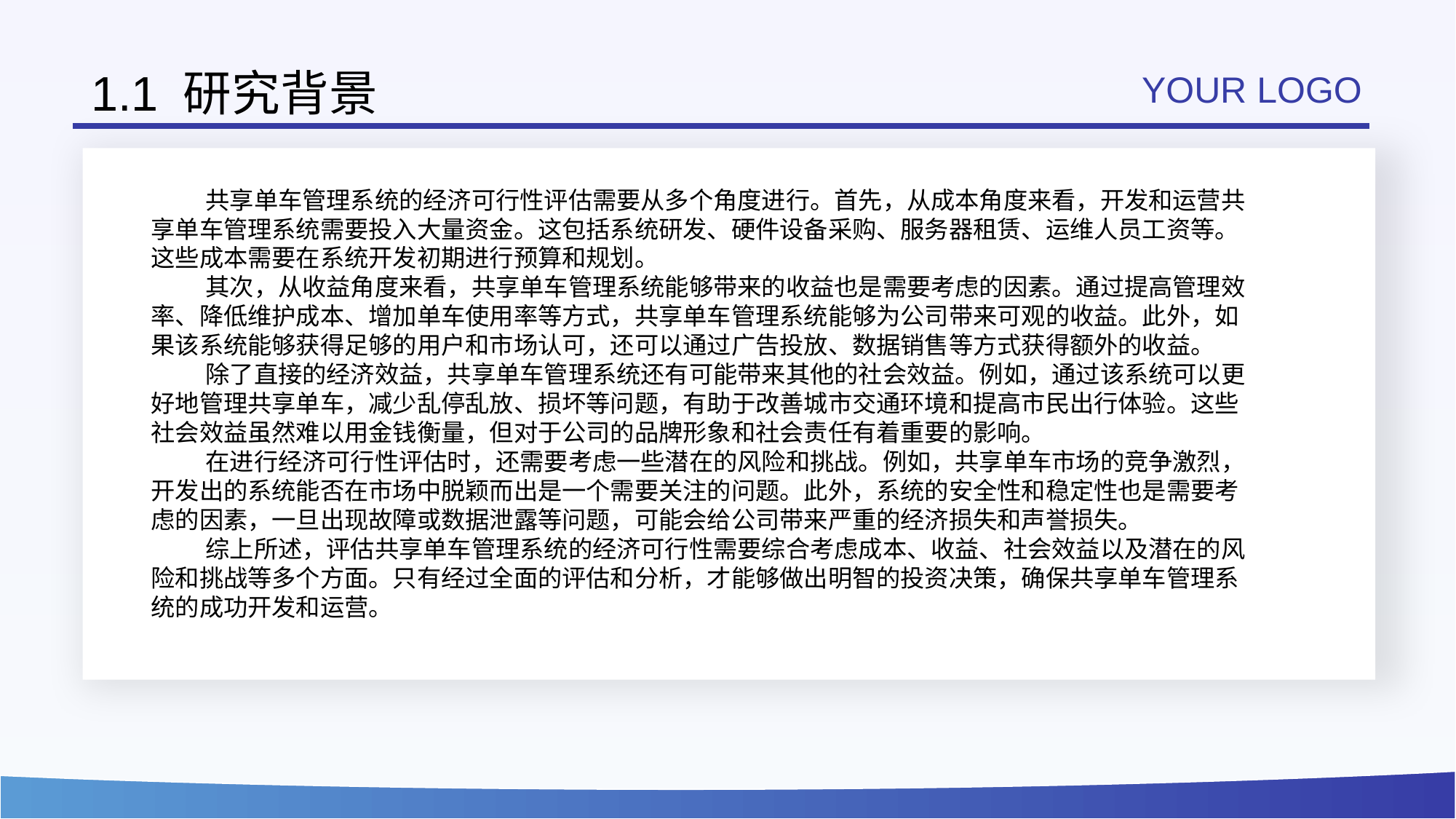

# 1.1 研究背景
YOUR LOGO
0
共享单车管理系统的经济可行性评估需要从多个角度进行。首先，从成本角度来看，开发和运营共享单车管理系统需要投入大量资金。这包括系统研发、硬件设备采购、服务器租赁、运维人员工资等。这些成本需要在系统开发初期进行预算和规划。
其次，从收益角度来看，共享单车管理系统能够带来的收益也是需要考虑的因素。通过提高管理效率、降低维护成本、增加单车使用率等方式，共享单车管理系统能够为公司带来可观的收益。此外，如果该系统能够获得足够的用户和市场认可，还可以通过广告投放、数据销售等方式获得额外的收益。
除了直接的经济效益，共享单车管理系统还有可能带来其他的社会效益。例如，通过该系统可以更好地管理共享单车，减少乱停乱放、损坏等问题，有助于改善城市交通环境和提高市民出行体验。这些社会效益虽然难以用金钱衡量，但对于公司的品牌形象和社会责任有着重要的影响。
在进行经济可行性评估时，还需要考虑一些潜在的风险和挑战。例如，共享单车市场的竞争激烈，开发出的系统能否在市场中脱颖而出是一个需要关注的问题。此外，系统的安全性和稳定性也是需要考虑的因素，一旦出现故障或数据泄露等问题，可能会给公司带来严重的经济损失和声誉损失。
综上所述，评估共享单车管理系统的经济可行性需要综合考虑成本、收益、社会效益以及潜在的风险和挑战等多个方面。只有经过全面的评估和分析，才能够做出明智的投资决策，确保共享单车管理系统的成功开发和运营。